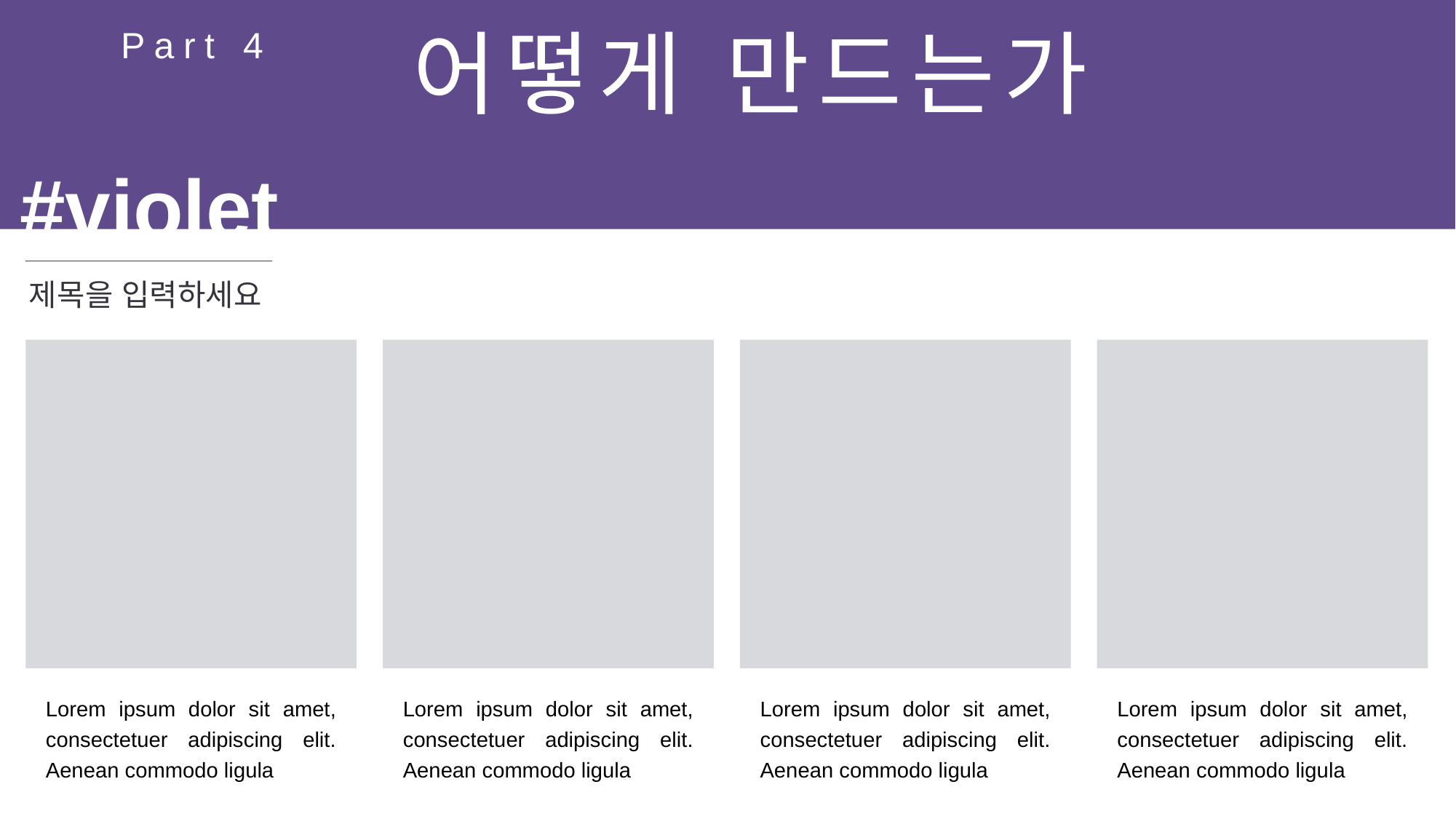

어떻게 만드는가
Part 4
#violet
제목을 입력하세요

Lorem ipsum dolor sit amet, consectetuer adipiscing elit. Aenean commodo ligula
Lorem ipsum dolor sit amet, consectetuer adipiscing elit. Aenean commodo ligula
Lorem ipsum dolor sit amet, consectetuer adipiscing elit. Aenean commodo ligula
Lorem ipsum dolor sit amet, consectetuer adipiscing elit. Aenean commodo ligula